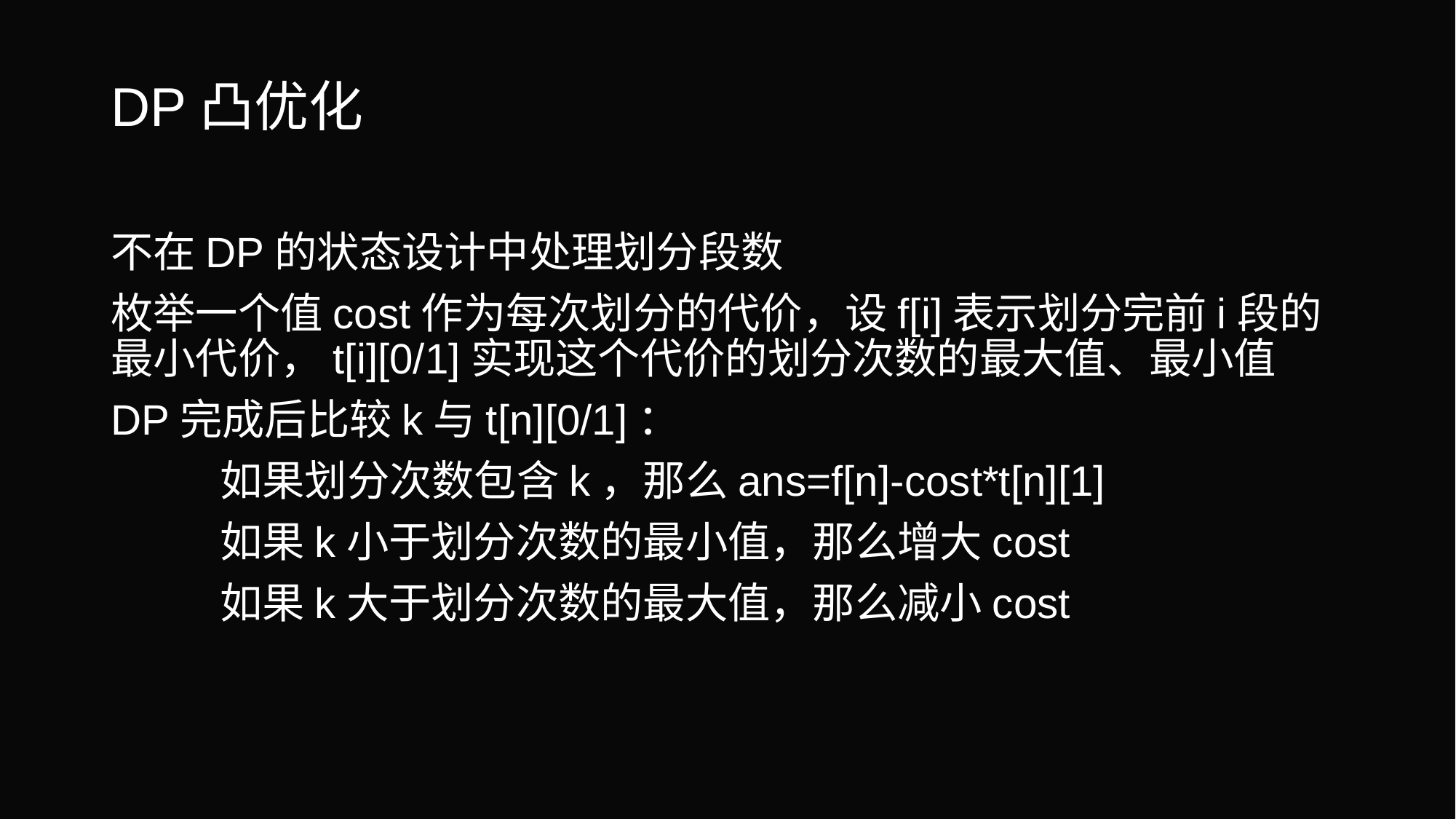

# DP凸优化
不在DP的状态设计中处理划分段数
枚举一个值cost作为每次划分的代价，设f[i]表示划分完前i段的最小代价，t[i][0/1]实现这个代价的划分次数的最大值、最小值
DP完成后比较k与t[n][0/1]：
	如果划分次数包含k，那么ans=f[n]-cost*t[n][1]
	如果k小于划分次数的最小值，那么增大cost
	如果k大于划分次数的最大值，那么减小cost